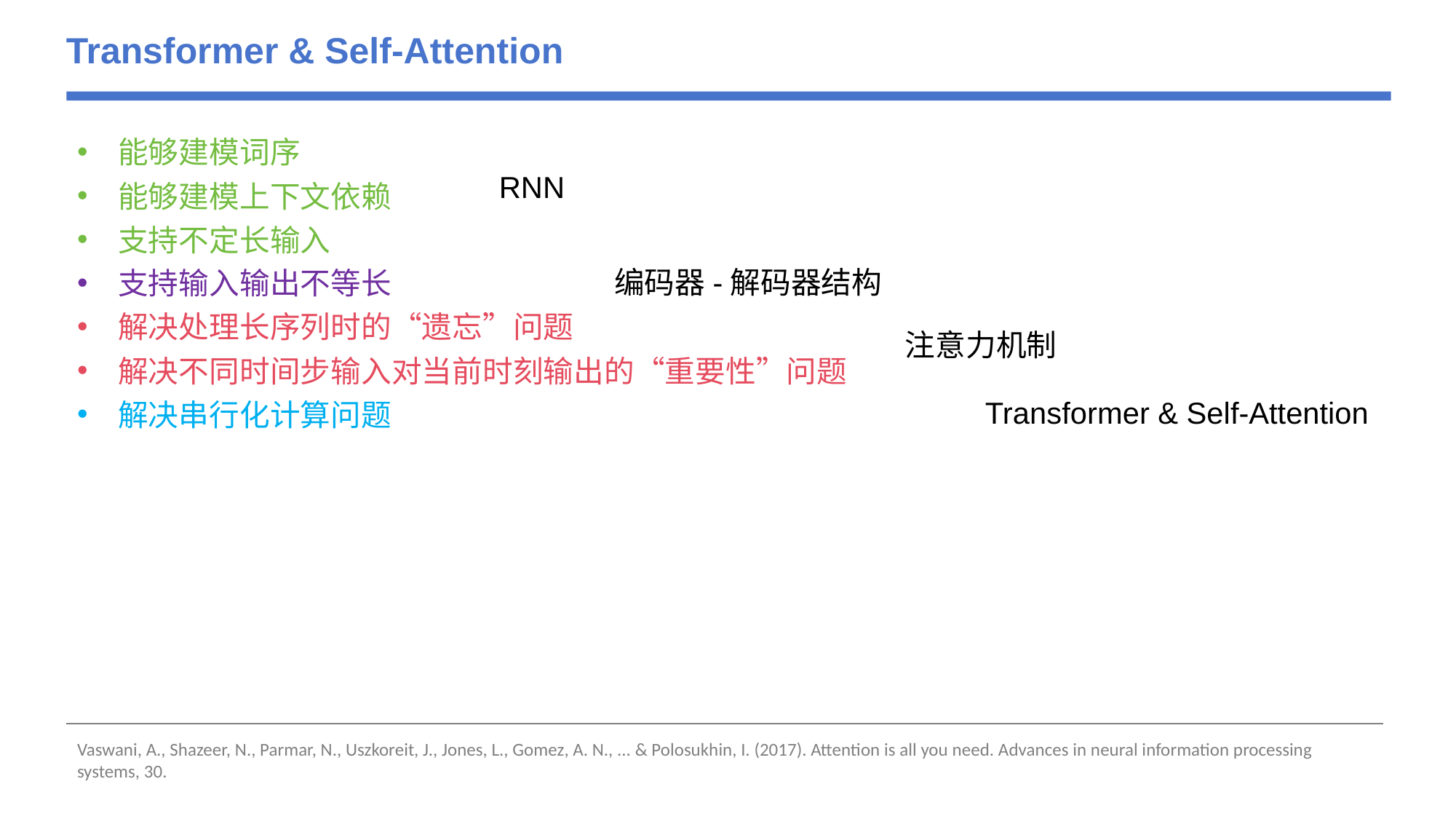

Transformer & Self-Attention

能够建模词序
能够建模上下文依赖
支持不定长输入
支持输入输出不等长
解决处理长序列时的“遗忘”问题
解决不同时间步输入对当前时刻输出的“重要性”问题
解决串行化计算问题
RNN
编码器-解码器结构
注意力机制
Transformer & Self-Attention
Vaswani, A., Shazeer, N., Parmar, N., Uszkoreit, J., Jones, L., Gomez, A. N., ... & Polosukhin, I. (2017). Attention is all you need. Advances in neural information processing systems, 30.